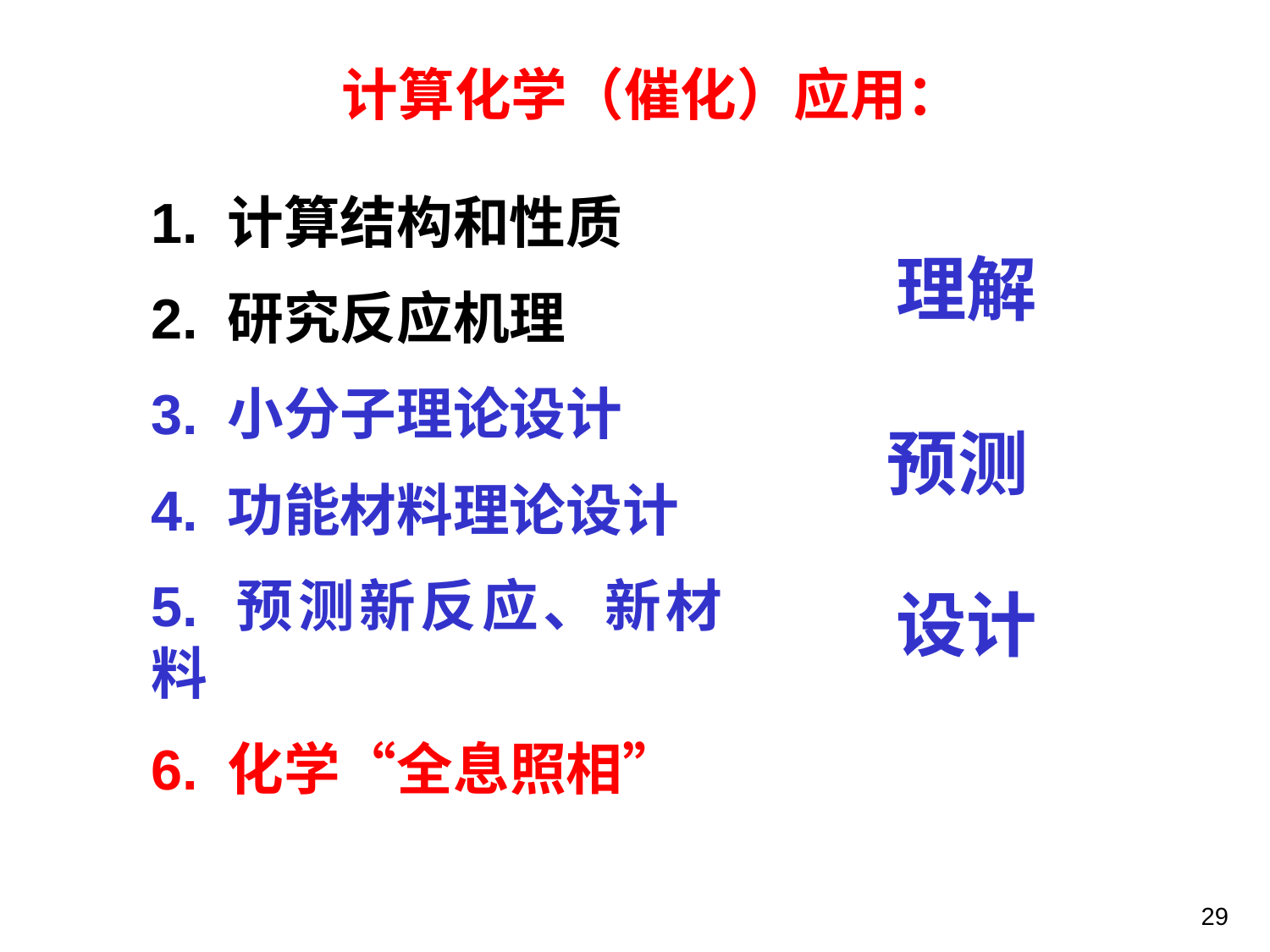

计算化学（催化）应用：
1. 计算结构和性质
2. 研究反应机理
3. 小分子理论设计
4. 功能材料理论设计
5. 预测新反应、新材料
6. 化学“全息照相”
理解
预测
设计
29